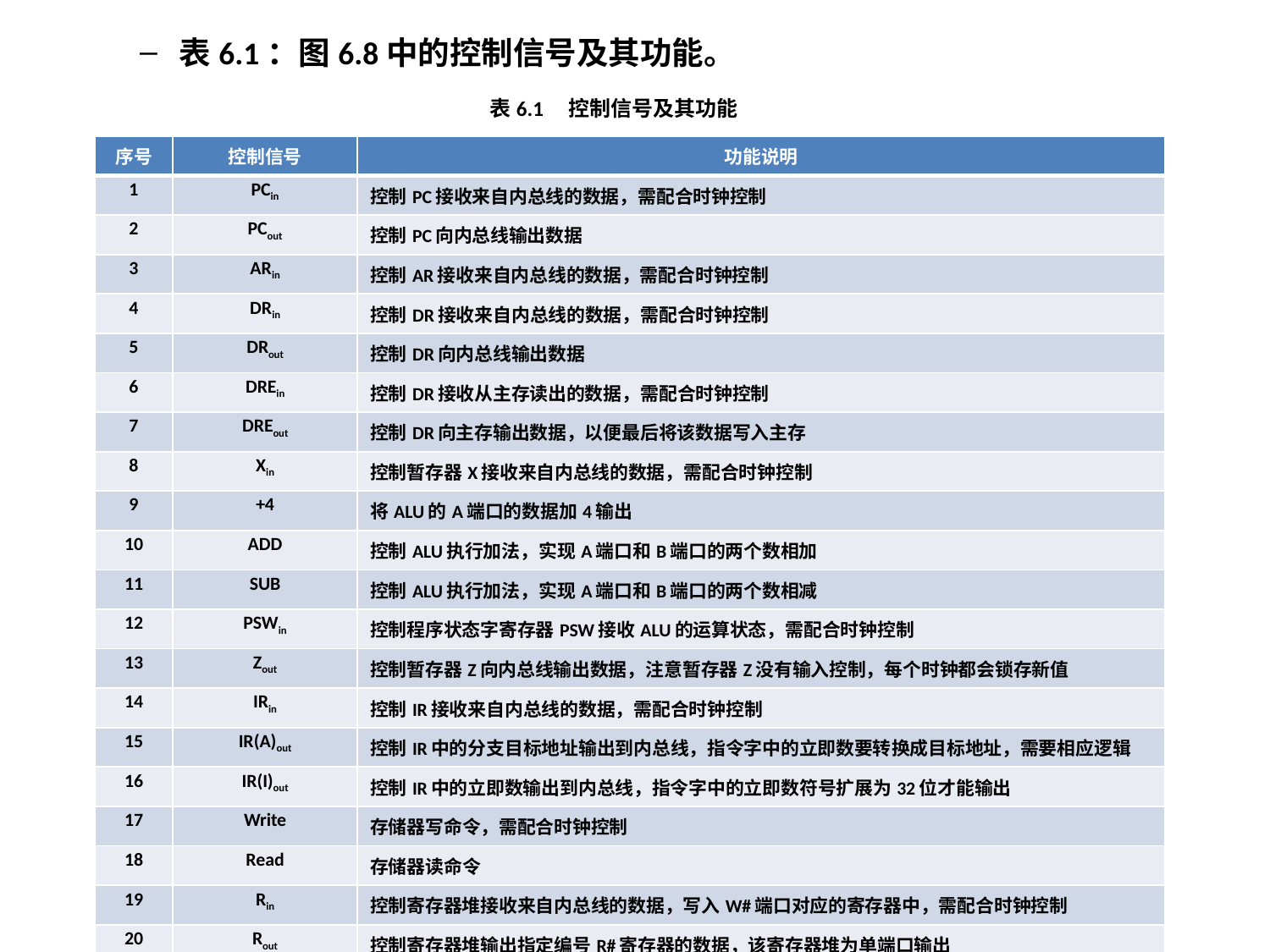

表6.1：图6.8中的控制信号及其功能。
表6.1    控制信号及其功能
| 序号 | 控制信号 | 功能说明 |
| --- | --- | --- |
| 1 | PCin | 控制PC接收来自内总线的数据，需配合时钟控制 |
| 2 | PCout | 控制PC向内总线输出数据 |
| 3 | ARin | 控制AR接收来自内总线的数据，需配合时钟控制 |
| 4 | DRin | 控制DR接收来自内总线的数据，需配合时钟控制 |
| 5 | DRout | 控制DR向内总线输出数据 |
| 6 | DREin | 控制DR接收从主存读出的数据，需配合时钟控制 |
| 7 | DREout | 控制DR向主存输出数据，以便最后将该数据写入主存 |
| 8 | Xin | 控制暂存器X接收来自内总线的数据，需配合时钟控制 |
| 9 | +4 | 将ALU的A端口的数据加4输出 |
| 10 | ADD | 控制ALU执行加法，实现A端口和B端口的两个数相加 |
| 11 | SUB | 控制ALU执行加法，实现A端口和B端口的两个数相减 |
| 12 | PSWin | 控制程序状态字寄存器PSW接收ALU的运算状态，需配合时钟控制 |
| 13 | Zout | 控制暂存器Z向内总线输出数据，注意暂存器Z没有输入控制，每个时钟都会锁存新值 |
| 14 | IRin | 控制IR接收来自内总线的数据，需配合时钟控制 |
| 15 | IR(A)out | 控制IR中的分支目标地址输出到内总线，指令字中的立即数要转换成目标地址，需要相应逻辑 |
| 16 | IR(I)out | 控制IR中的立即数输出到内总线，指令字中的立即数符号扩展为32位才能输出 |
| 17 | Write | 存储器写命令，需配合时钟控制 |
| 18 | Read | 存储器读命令 |
| 19 | Rin | 控制寄存器堆接收来自内总线的数据，写入W#端口对应的寄存器中，需配合时钟控制 |
| 20 | Rout | 控制寄存器堆输出指定编号R#寄存器的数据，该寄存器堆为单端口输出 |
| 21 | Rs/Rt | 控制多路选择器选择送入R#的寄存器编号，为0时送入指令字中的rs字段，为1时送入rt |
| 22 | RegDst | 控制多路选择器选择送入W#的寄存器编号，为0时送入指令字中的rt字段，为1时送入rd |